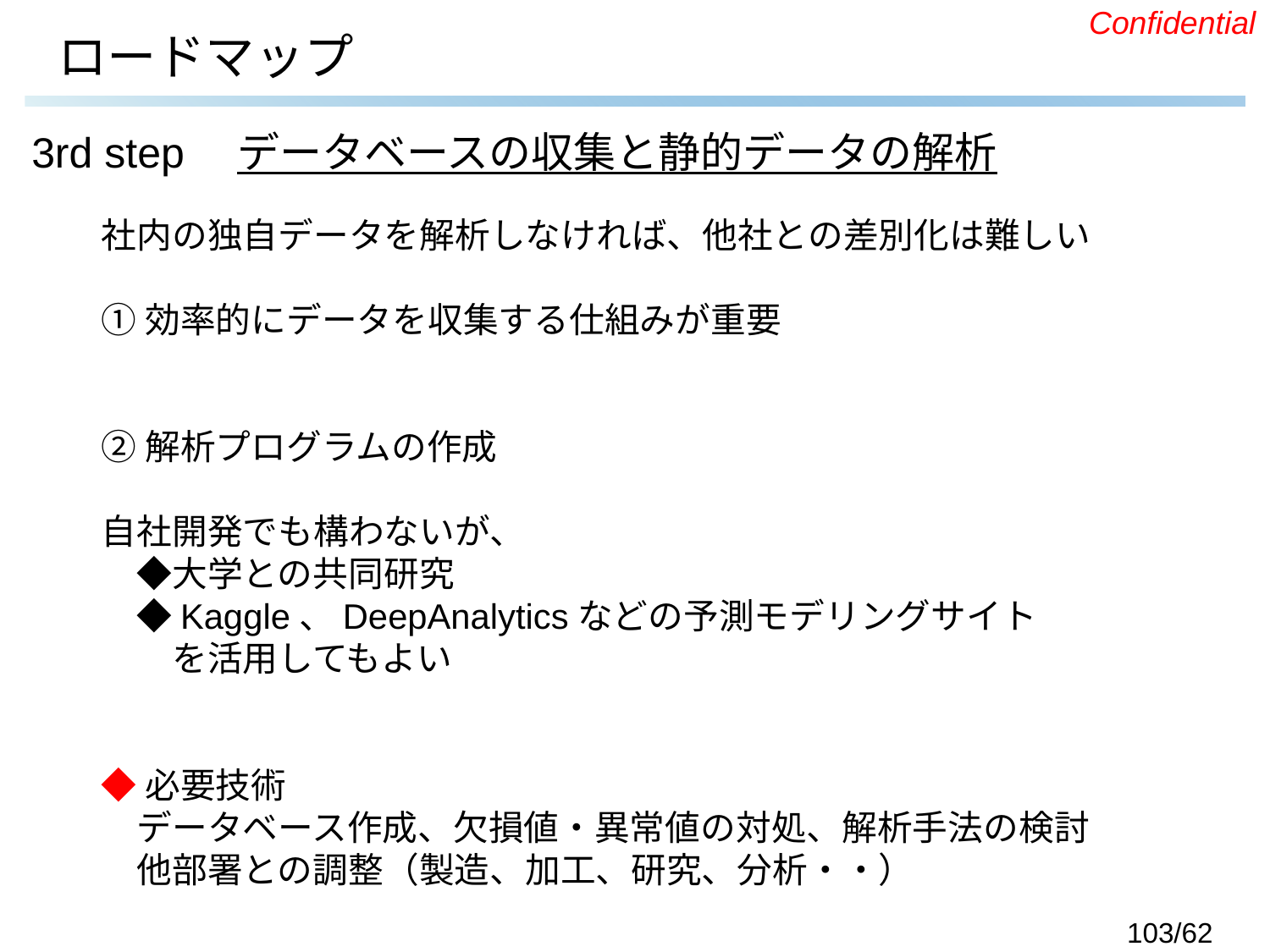

# ロードマップ
3rd step　データベースの収集と静的データの解析
社内の独自データを解析しなければ、他社との差別化は難しい

①効率的にデータを収集する仕組みが重要

②解析プログラムの作成

自社開発でも構わないが、
　◆大学との共同研究
　◆Kaggle、DeepAnalyticsなどの予測モデリングサイト
　　を活用してもよい

◆必要技術
　データベース作成、欠損値・異常値の対処、解析手法の検討
　他部署との調整（製造、加工、研究、分析・・）